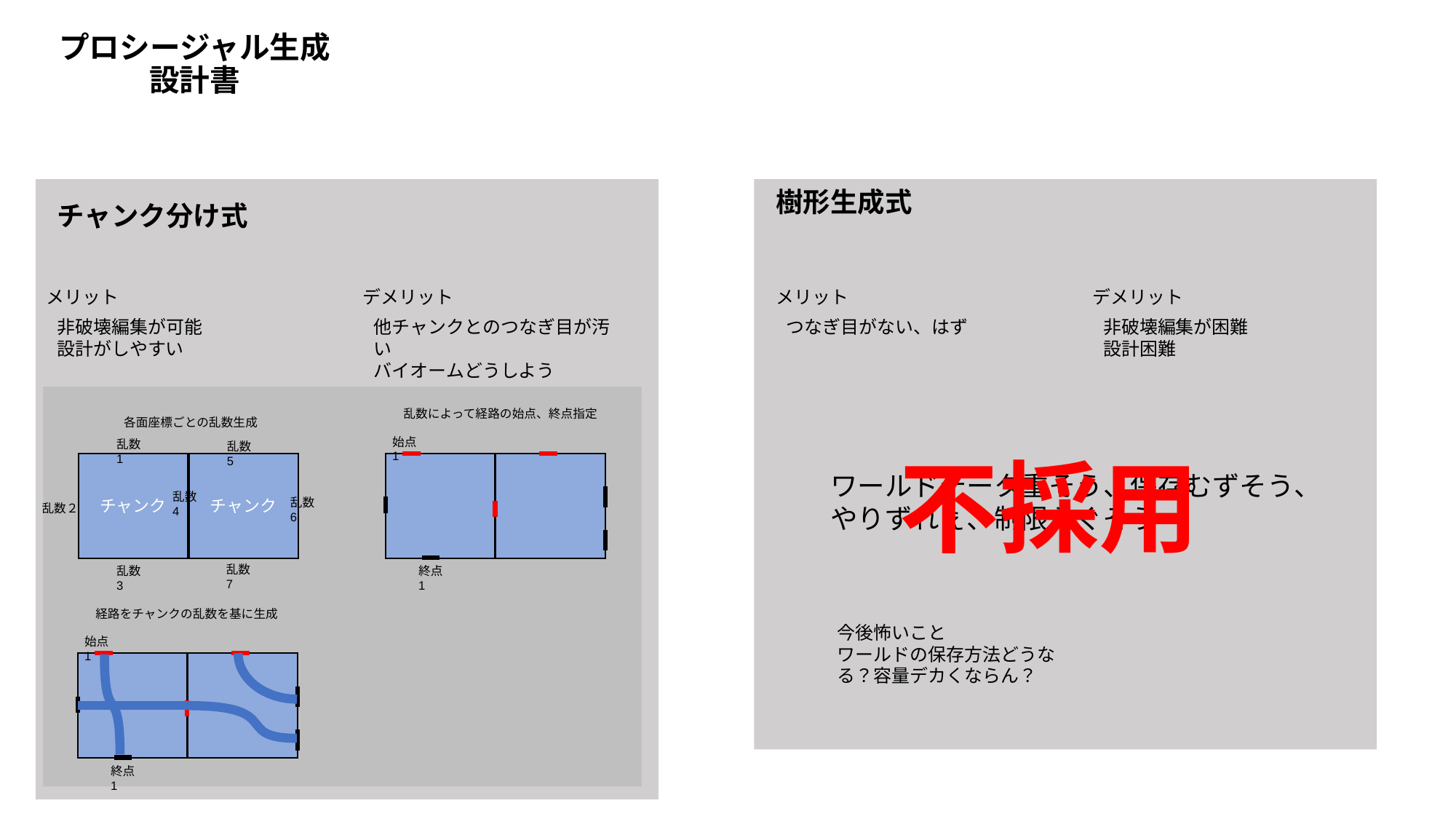

# プロシージャル生成 設計書

樹形生成式
チャンク分け式
メリット
デメリット
メリット
デメリット
非破壊編集が可能
設計がしやすい
他チャンクとのつなぎ目が汚い
バイオームどうしよう
つなぎ目がない、はず
非破壊編集が困難
設計困難

乱数によって経路の始点、終点指定
各面座標ごとの乱数生成
始点1
乱数1
乱数5
不採用
チャンク

チャンク

ワールドデータ重そう、保存むずそう、やりずれぇ、制限えぐそう
乱数4
乱数6
乱数２
乱数7
終点1
乱数3
経路をチャンクの乱数を基に生成

今後怖いこと
ワールドの保存方法どうなる？容量デカくならん？

始点1

終点1